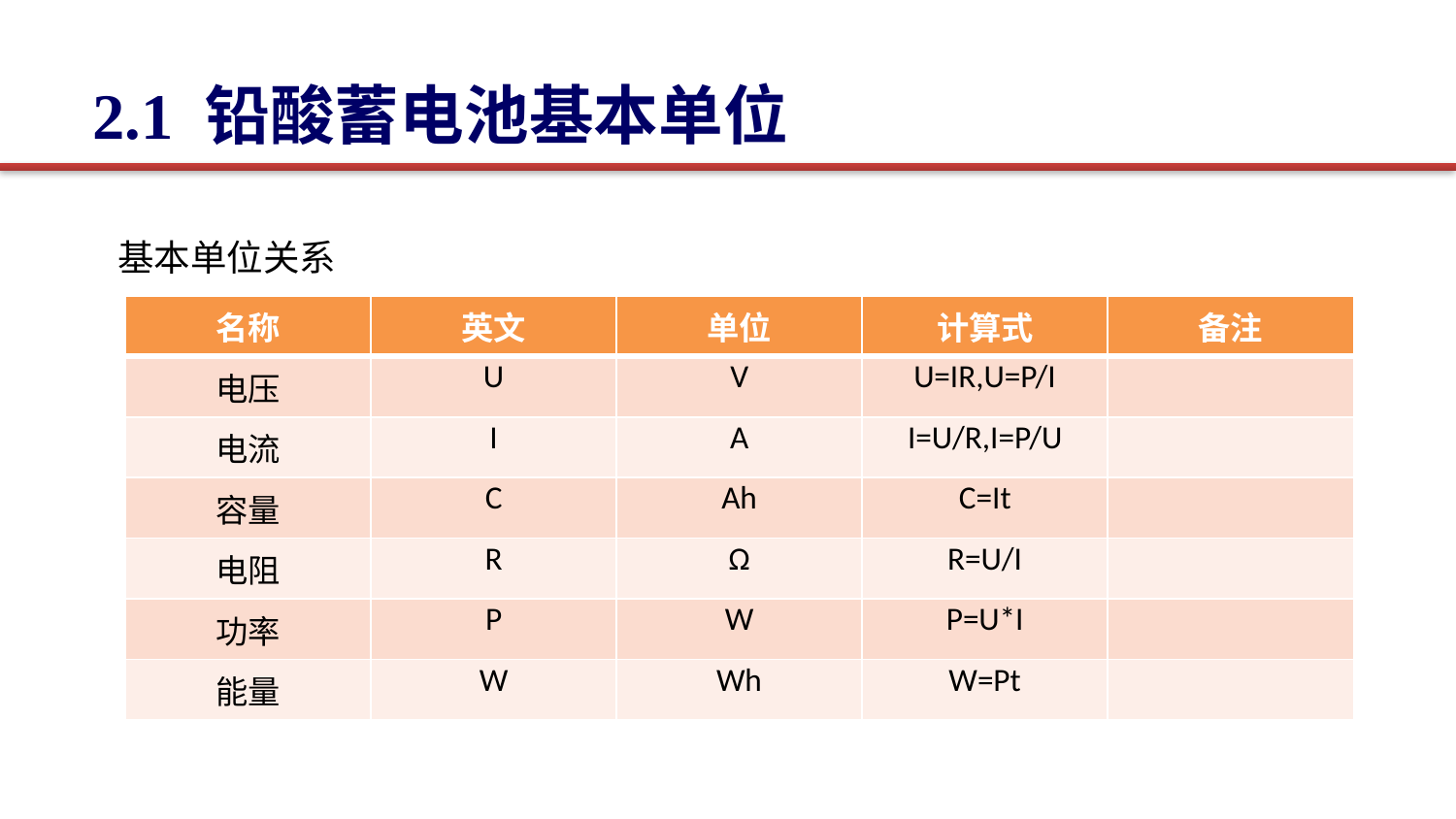

2.1 铅酸蓄电池基本单位

基本单位关系
| 名称 | 英文 | 单位 | 计算式 | 备注 |
| --- | --- | --- | --- | --- |
| 电压 | U | V | U=IR,U=P/I |  |
| 电流 | I | A | I=U/R,I=P/U |  |
| 容量 | C | Ah | C=It |  |
| 电阻 | R | Ω | R=U/I |  |
| 功率 | P | W | P=U\*I |  |
| 能量 | W | Wh | W=Pt |  |